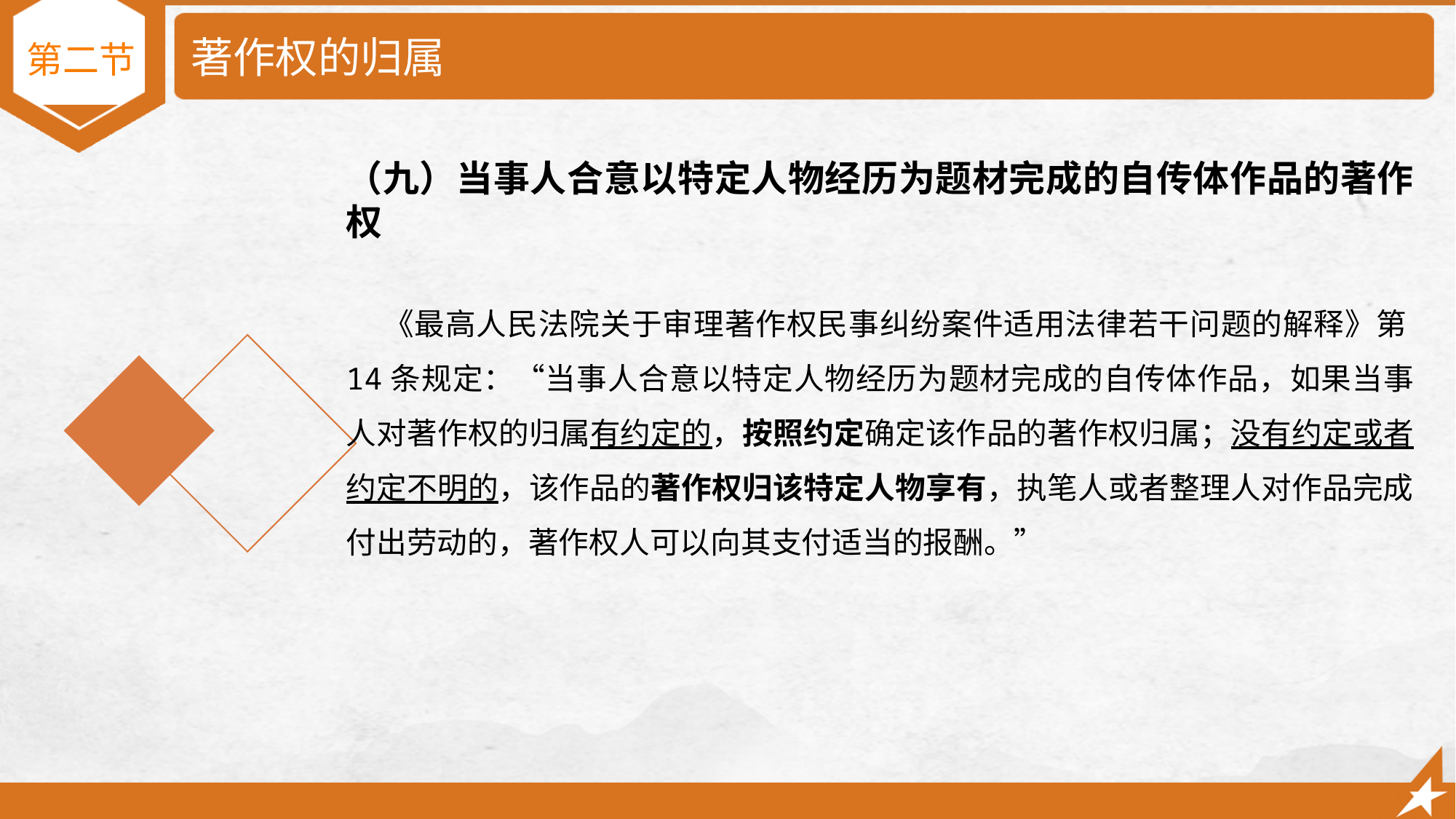

# 著作权的归属
第二节
（九）当事人合意以特定人物经历为题材完成的自传体作品的著作权

    《最高人民法院关于审理著作权民事纠纷案件适用法律若干问题的解释》第14条规定：“当事人合意以特定人物经历为题材完成的自传体作品，如果当事人对著作权的归属有约定的，按照约定确定该作品的著作权归属；没有约定或者约定不明的，该作品的著作权归该特定人物享有，执笔人或者整理人对作品完成付出劳动的，著作权人可以向其支付适当的报酬。”